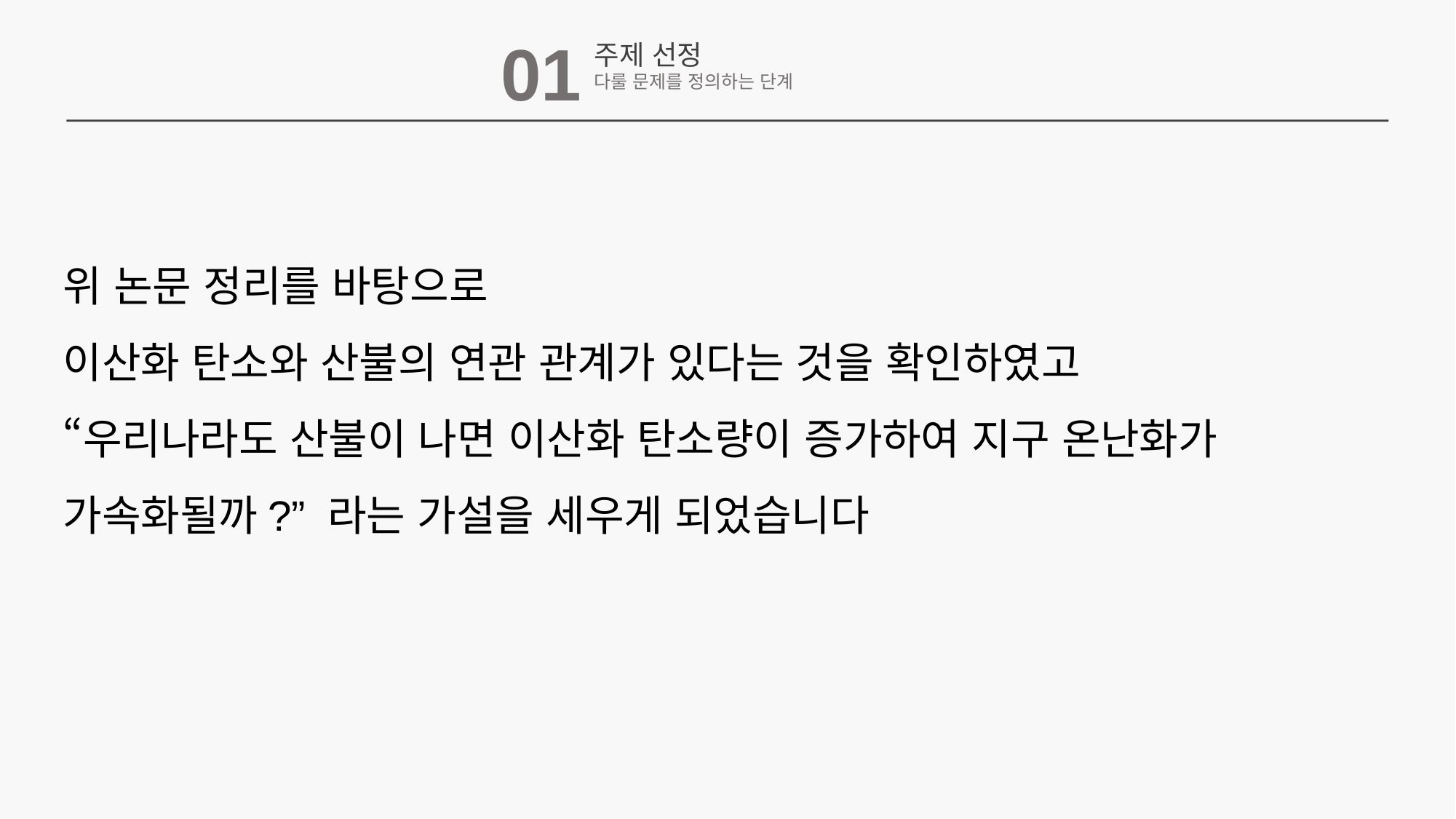

01
주제 선정
다룰 문제를 정의하는 단계

위 논문 정리를 바탕으로
이산화 탄소와 산불의 연관 관계가 있다는 것을 확인하였고
“우리나라도 산불이 나면 이산화 탄소량이 증가하여 지구 온난화가 가속화될까?” 라는 가설을 세우게 되었습니다